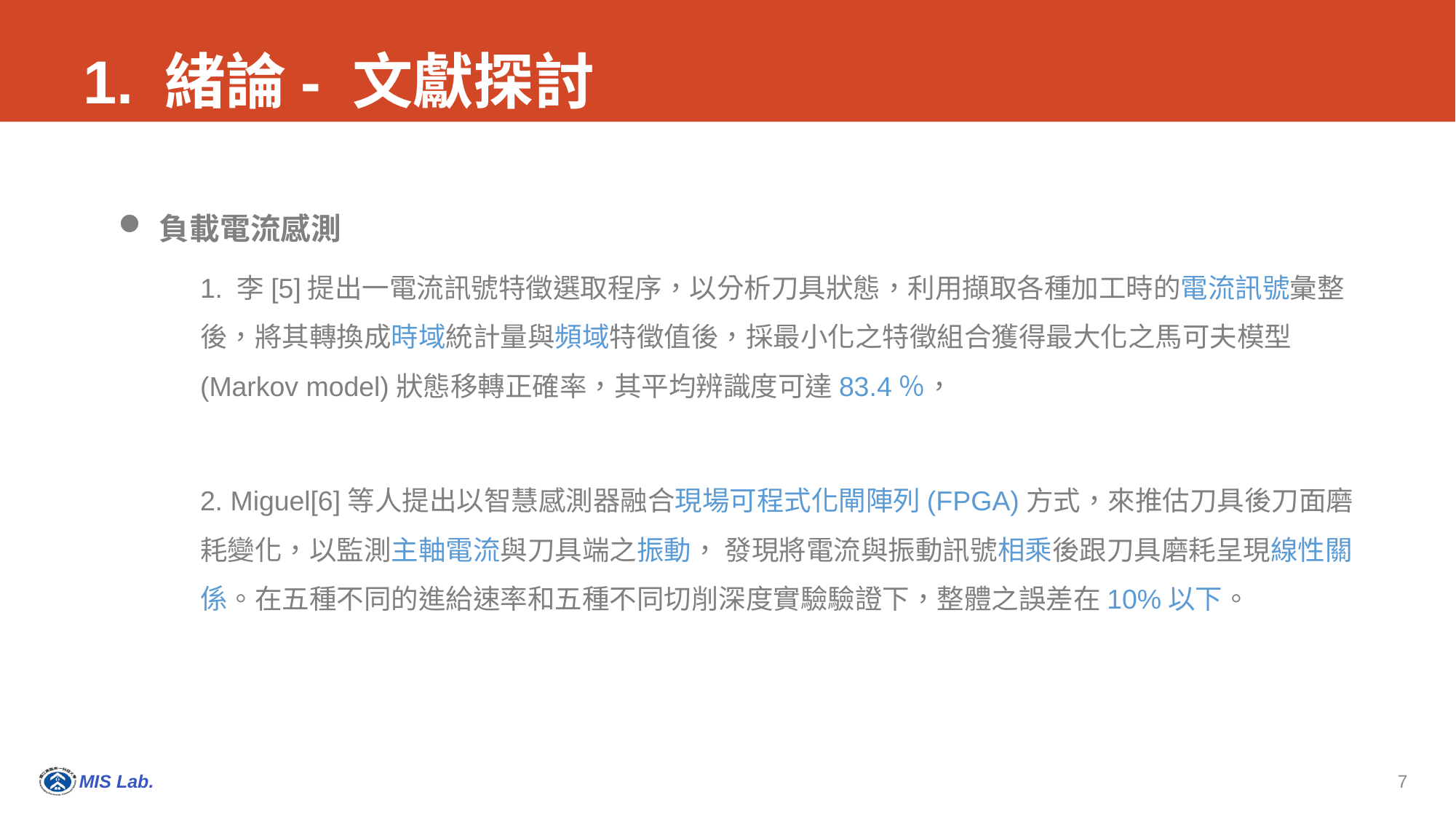

# 1. 緒論- 文獻探討

負載電流感測
1. 李[5]提出一電流訊號特徵選取程序，以分析刀具狀態，利用擷取各種加工時的電流訊號彙整後，將其轉換成時域統計量與頻域特徵值後，採最小化之特徵組合獲得最大化之馬可夫模型(Markov model)狀態移轉正確率，其平均辨識度可達83.4％，

2. Miguel[6]等人提出以智慧感測器融合現場可程式化閘陣列(FPGA)方式，來推估刀具後刀面磨耗變化，以監測主軸電流與刀具端之振動， 發現將電流與振動訊號相乘後跟刀具磨耗呈現線性關係。在五種不同的進給速率和五種不同切削深度實驗驗證下，整體之誤差在10%以下。
7